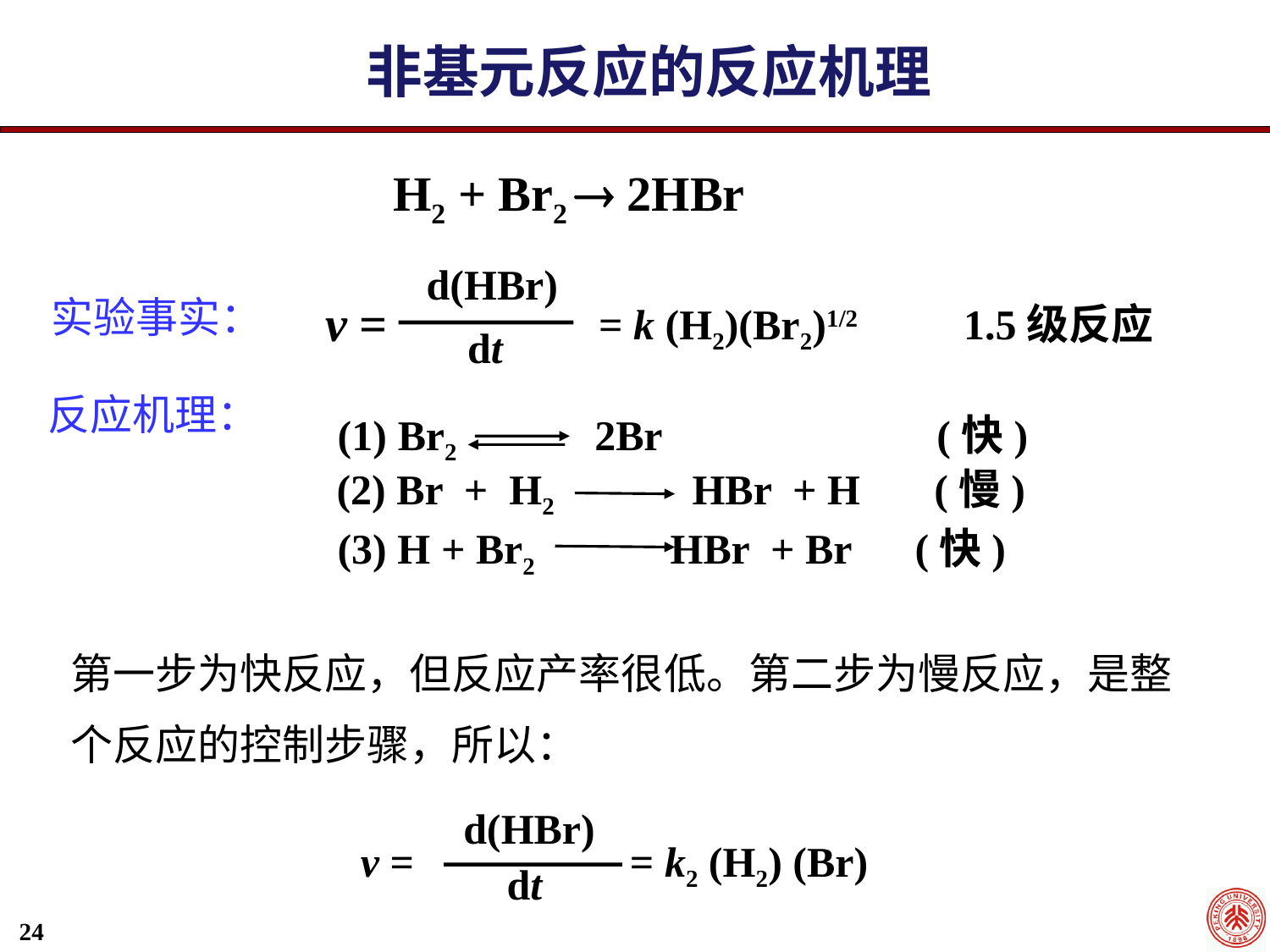

(1) Br2             2Br                          (快)
(2) Br  +  H2             HBr  + H       (慢)

(3) H + Br2                      HBr  + Br      (快)

非基元反应的反应机理

H2 + Br2 → 2HBr
d(HBr)
实验事实：
v =
= k (H2)(Br2)1/2          1.5级反应
dt

反应机理：

第一步为快反应，但反应产率很低。第二步为慢反应，是整个反应的控制步骤，所以：
d(HBr)
v =
= k2 (H2) (Br)
dt

24